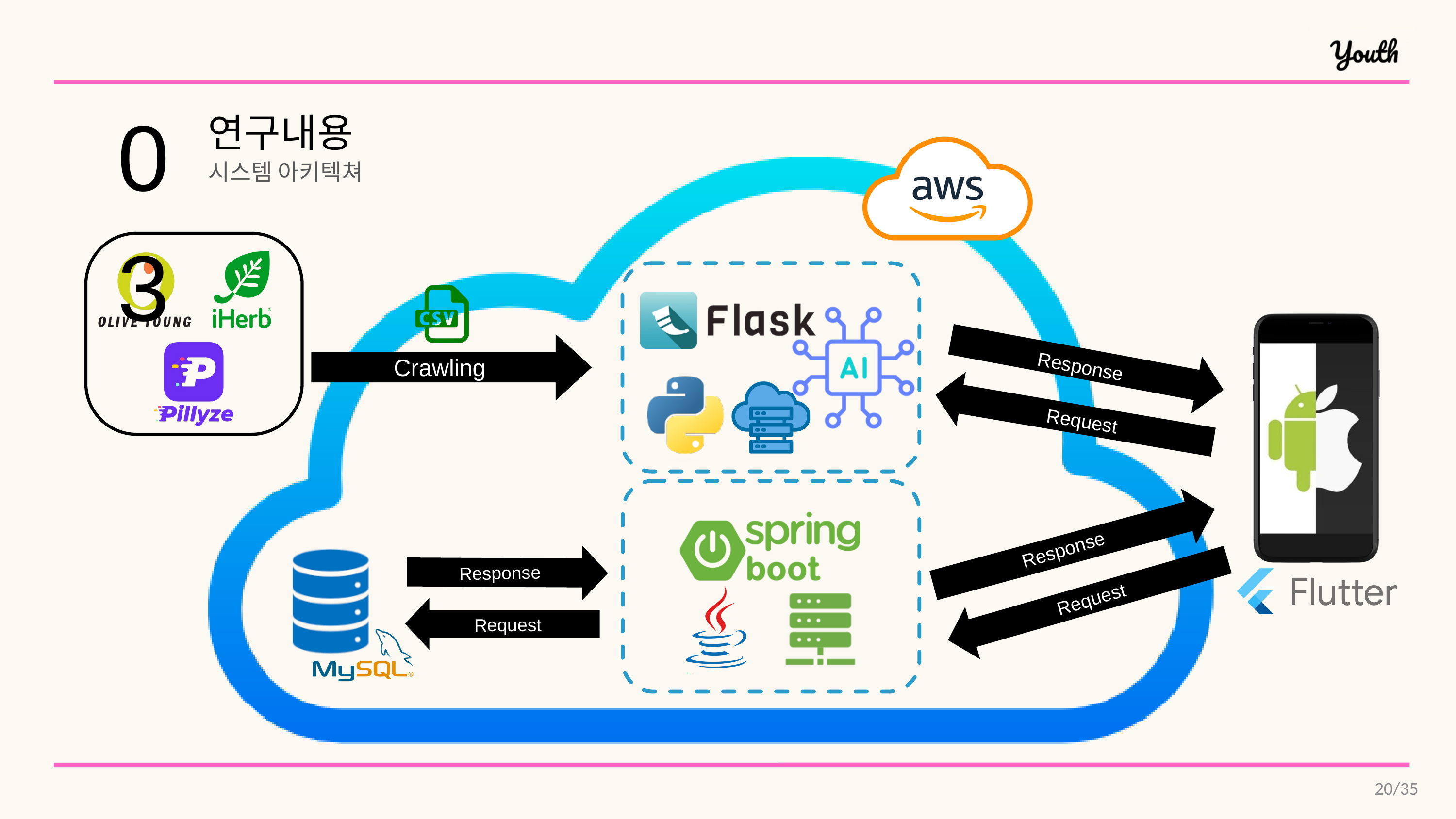

03

연구내용

시스템 아키텍쳐

Response

Request

Crawling

Response

Request

Request

Response

20/35